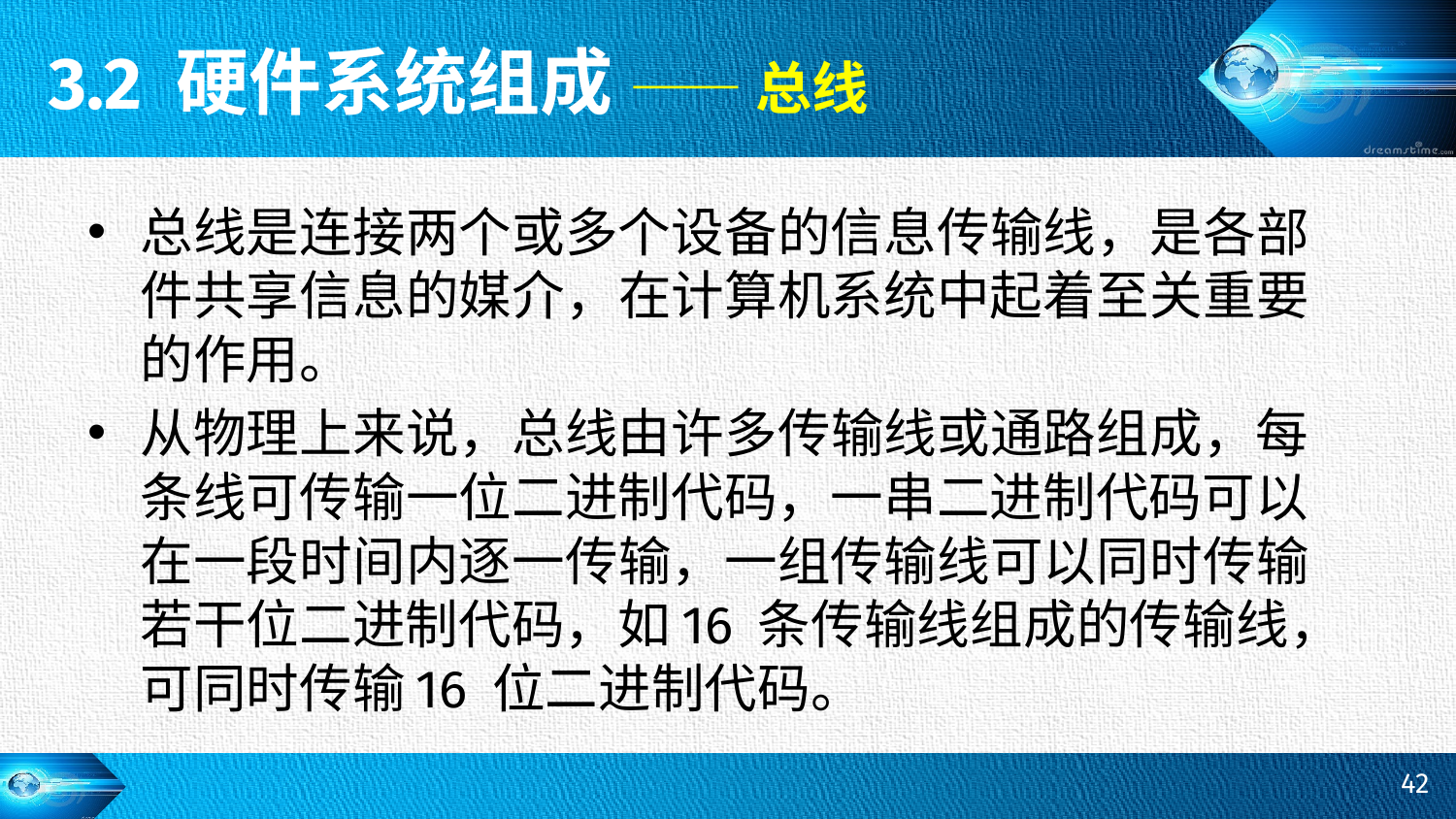

3.2 硬件系统组成 —— 总线
总线是连接两个或多个设备的信息传输线，是各部件共享信息的媒介，在计算机系统中起着至关重要的作用。
从物理上来说，总线由许多传输线或通路组成，每条线可传输一位二进制代码，一串二进制代码可以在一段时间内逐一传输，一组传输线可以同时传输若干位二进制代码，如16 条传输线组成的传输线，可同时传输16 位二进制代码。

42